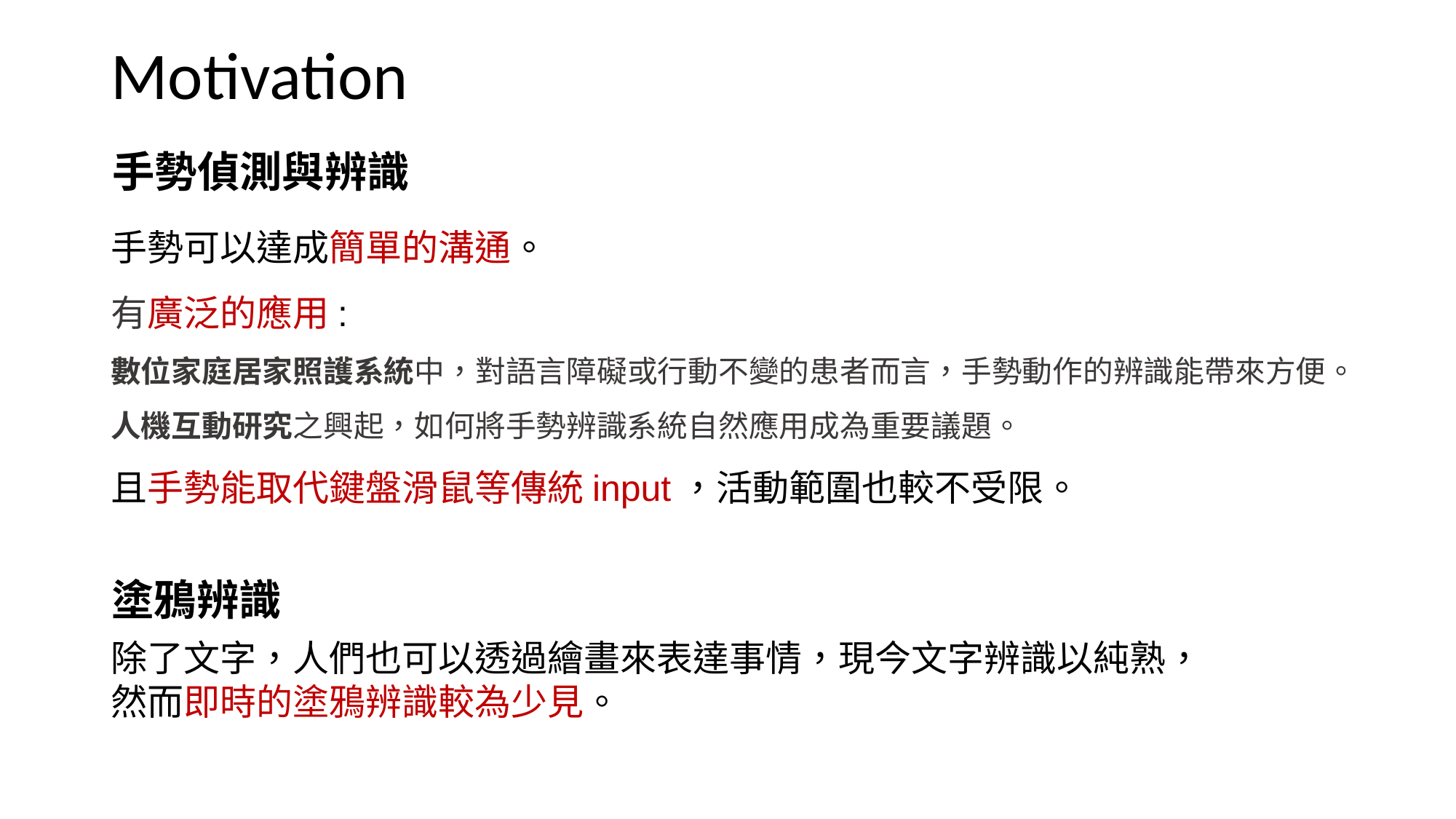

# Motivation
手勢偵測與辨識
手勢可以達成簡單的溝通。
有廣泛的應用:
數位家庭居家照護系統中，對語言障礙或行動不變的患者而言，手勢動作的辨識能帶來方便。
人機互動研究之興起，如何將手勢辨識系統自然應用成為重要議題。
且手勢能取代鍵盤滑鼠等傳統input，活動範圍也較不受限。
塗鴉辨識
除了文字，人們也可以透過繪畫來表達事情，現今文字辨識以純熟，
然而即時的塗鴉辨識較為少見。